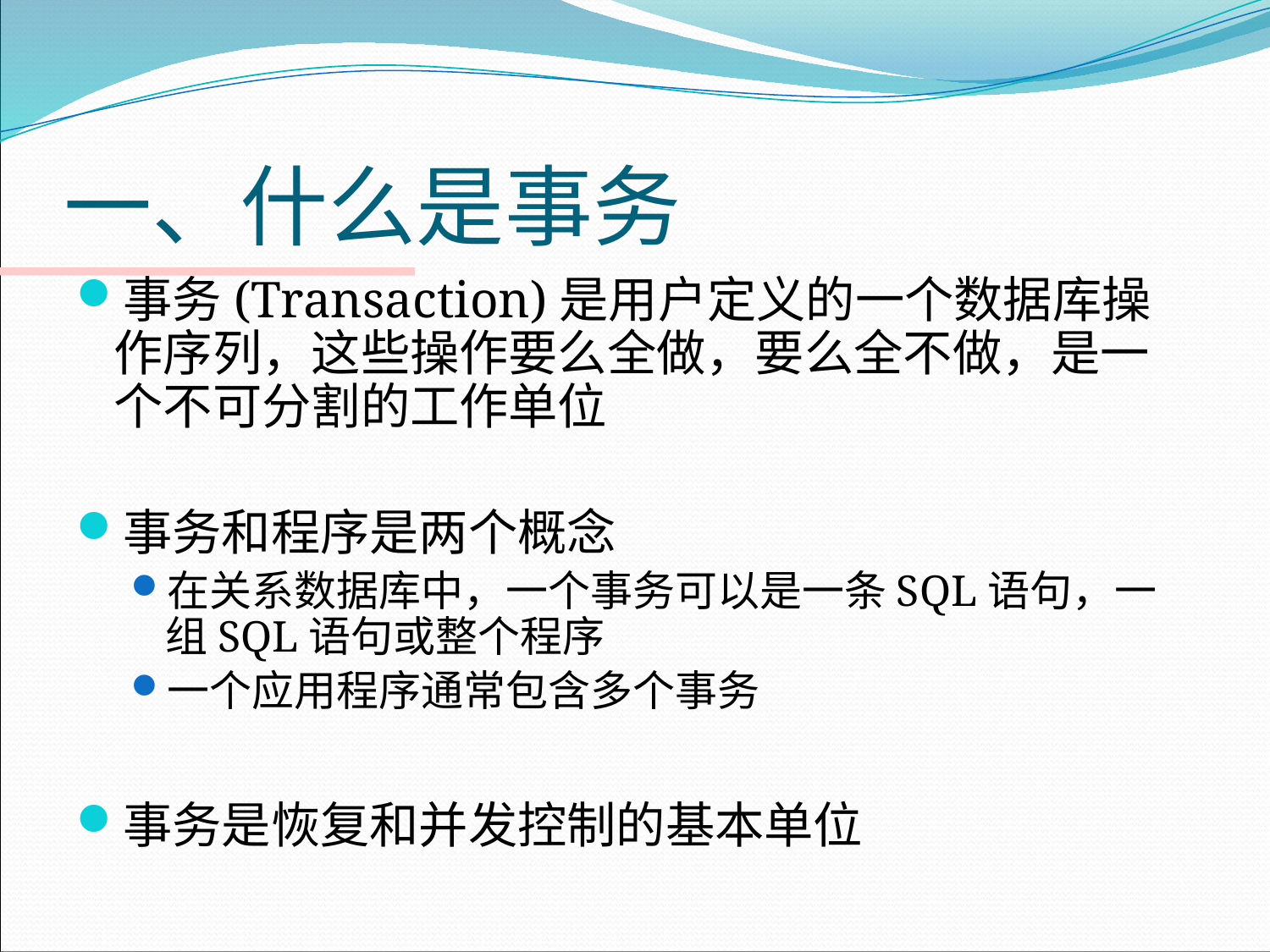

# 一、什么是事务
事务(Transaction)是用户定义的一个数据库操作序列，这些操作要么全做，要么全不做，是一个不可分割的工作单位

事务和程序是两个概念
在关系数据库中，一个事务可以是一条SQL语句，一组SQL语句或整个程序
一个应用程序通常包含多个事务

事务是恢复和并发控制的基本单位

900